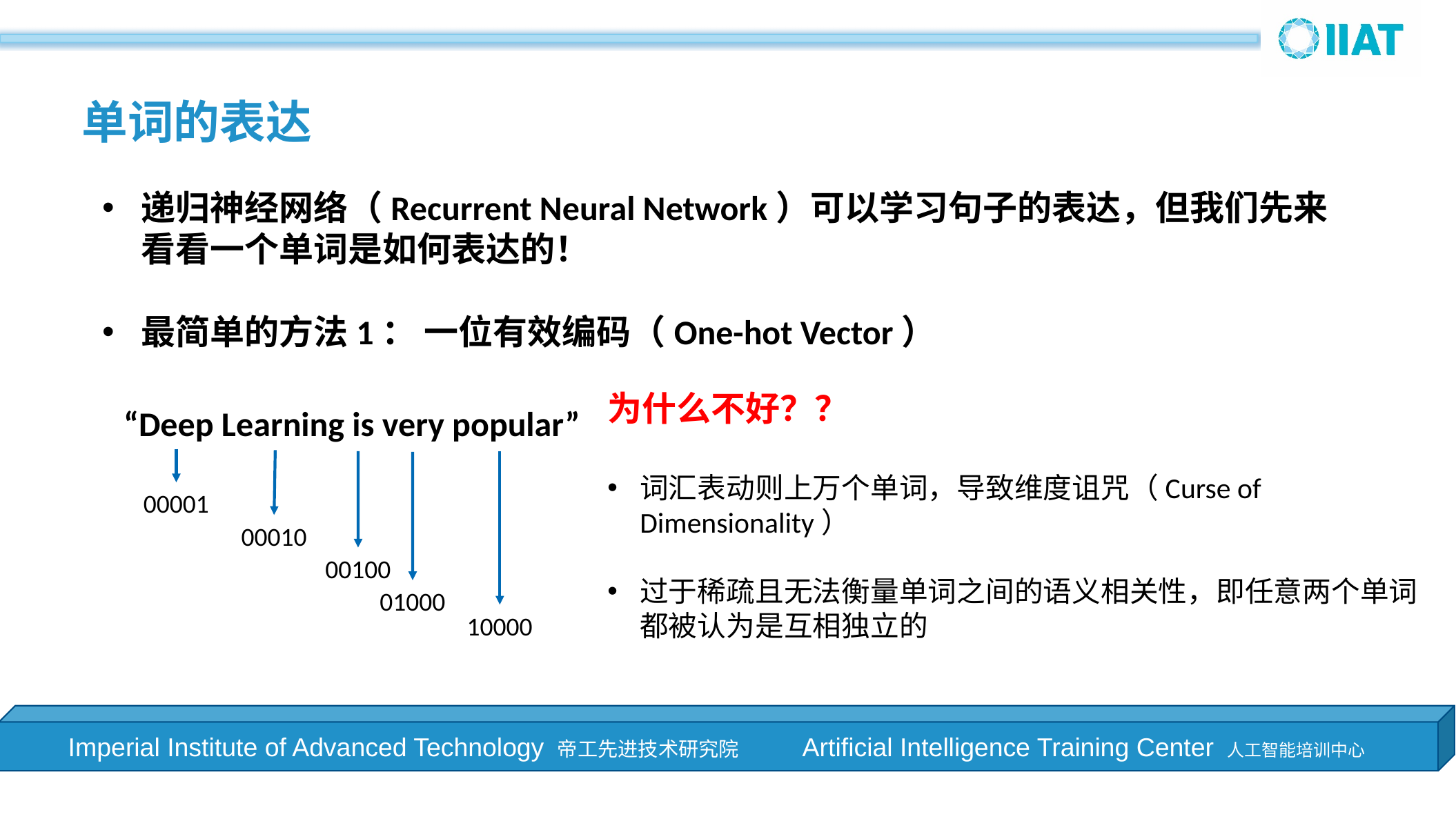

单词的表达
递归神经网络（Recurrent Neural Network）可以学习句子的表达，但我们先来看看一个单词是如何表达的！

最简单的方法1： 一位有效编码（One-hot Vector）

为什么不好？？

词汇表动则上万个单词，导致维度诅咒（Curse of Dimensionality）

过于稀疏且无法衡量单词之间的语义相关性，即任意两个单词都被认为是互相独立的

“Deep Learning is very popular”
00001
00010
00100
01000
10000